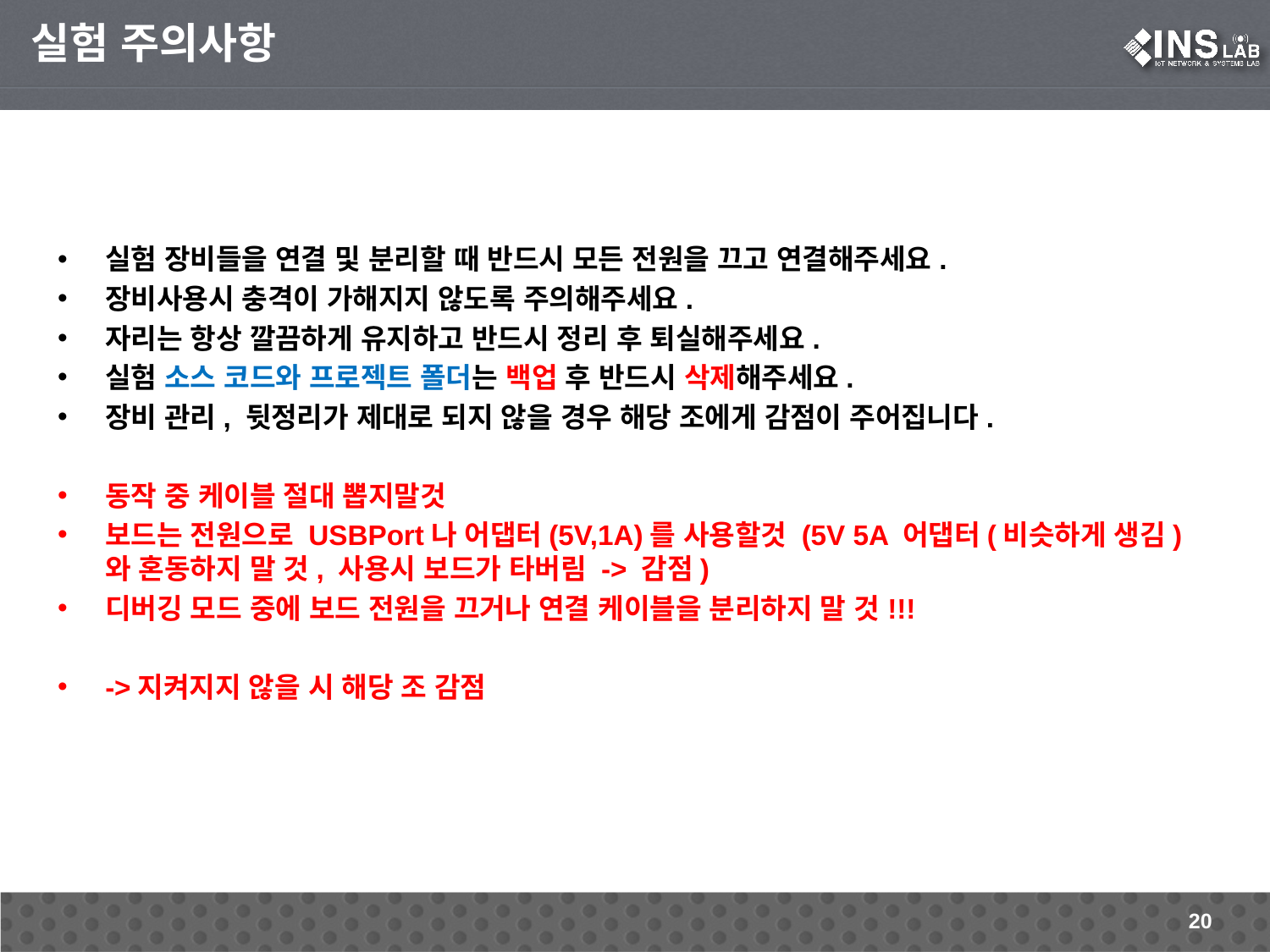

실험 주의사항

실험 장비들을 연결 및 분리할 때 반드시 모든 전원을 끄고 연결해주세요.
장비사용시 충격이 가해지지 않도록 주의해주세요.
자리는 항상 깔끔하게 유지하고 반드시 정리 후 퇴실해주세요.
실험 소스 코드와 프로젝트 폴더는 백업 후 반드시 삭제해주세요.
장비 관리, 뒷정리가 제대로 되지 않을 경우 해당 조에게 감점이 주어집니다.

동작 중 케이블 절대 뽑지말것
보드는 전원으로 USBPort나 어댑터(5V,1A)를 사용할것 (5V 5A 어댑터(비슷하게 생김)와 혼동하지 말 것, 사용시 보드가 타버림 -> 감점)
디버깅 모드 중에 보드 전원을 끄거나 연결 케이블을 분리하지 말 것!!!

->지켜지지 않을 시 해당 조 감점

20